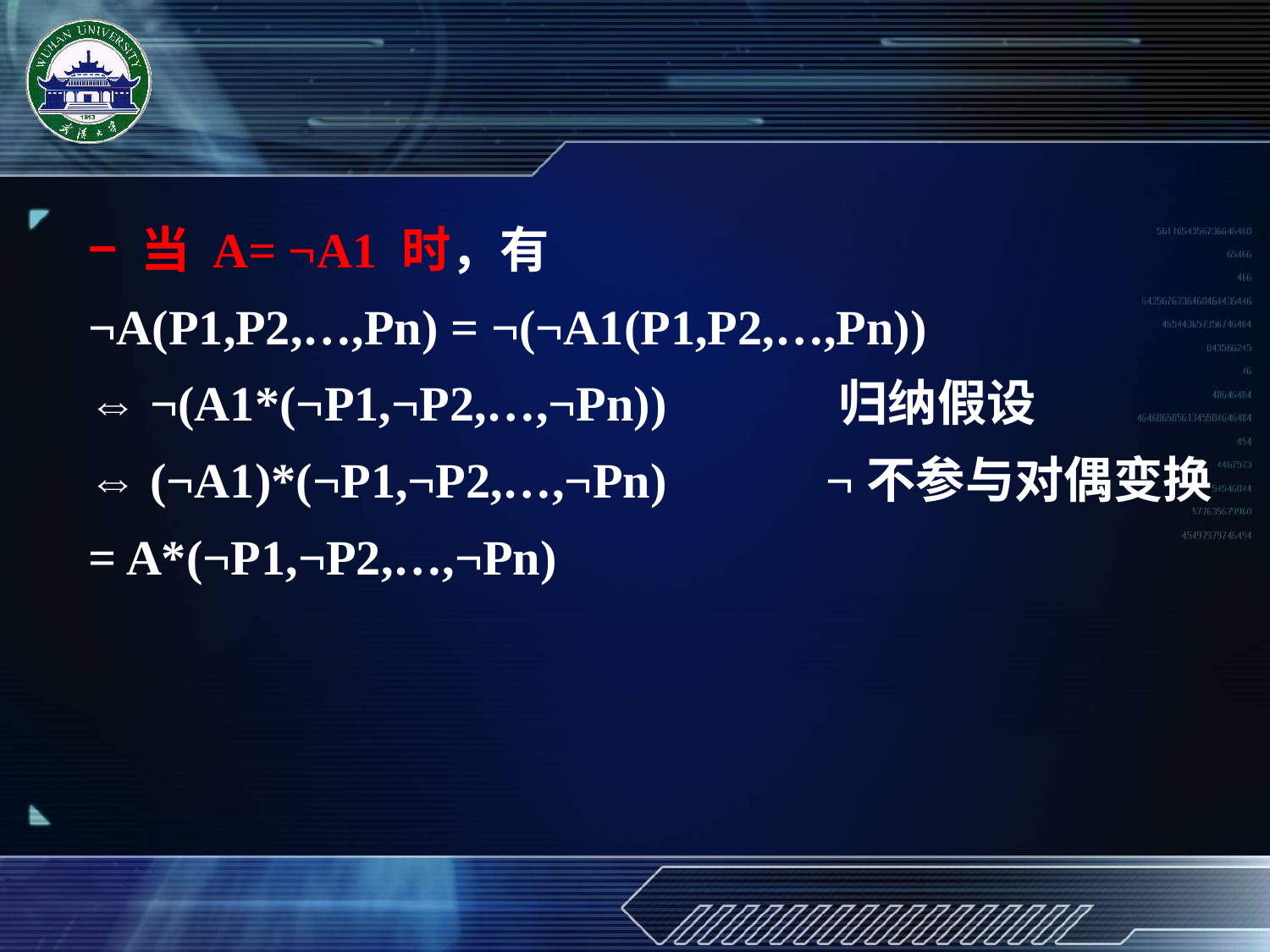

− 当 A= ¬A1 时，有
¬A(P1,P2,…,Pn) = ¬(¬A1(P1,P2,…,Pn))
⇔ ¬(A1*(¬P1,¬P2,…,¬Pn))             归纳假设
⇔ (¬A1)*(¬P1,¬P2,…,¬Pn)             ¬不参与对偶变换
= A*(¬P1,¬P2,…,¬Pn)